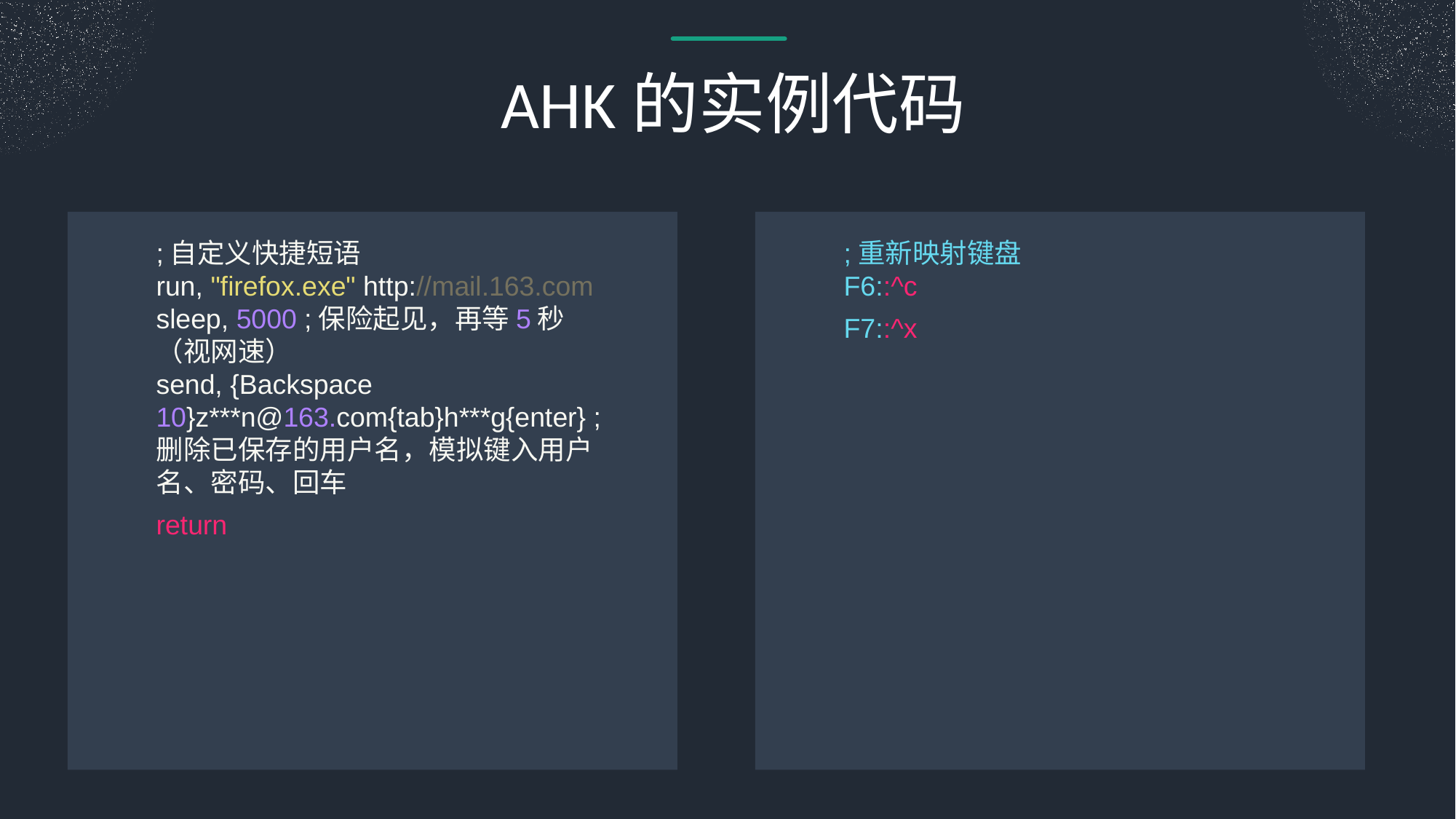

AHK的实例代码

;自定义快捷短语
run, "firefox.exe" http://mail.163.com
sleep, 5000 ;保险起见，再等5秒（视网速）
send, {Backspace 10}z***n@163.com{tab}h***g{enter} ;删除已保存的用户名，模拟键入用户名、密码、回车
return
;重新映射键盘
F6::^c
F7::^x